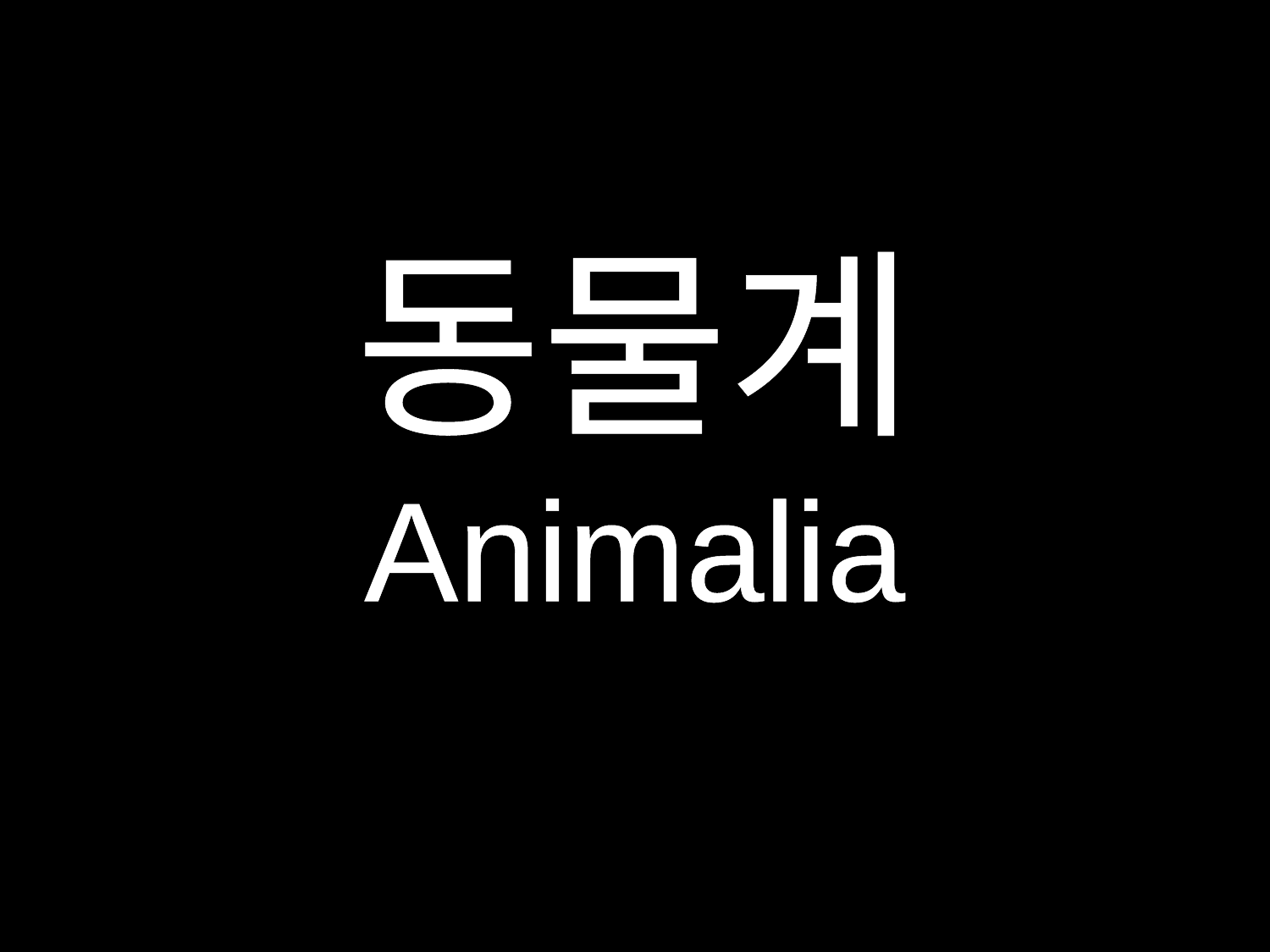

동물계
Animalia
척삭동물문
Chordata
파충강
Reptilia
바다악어
악어목
Crocodilia
크로커다일속
크로커다일과